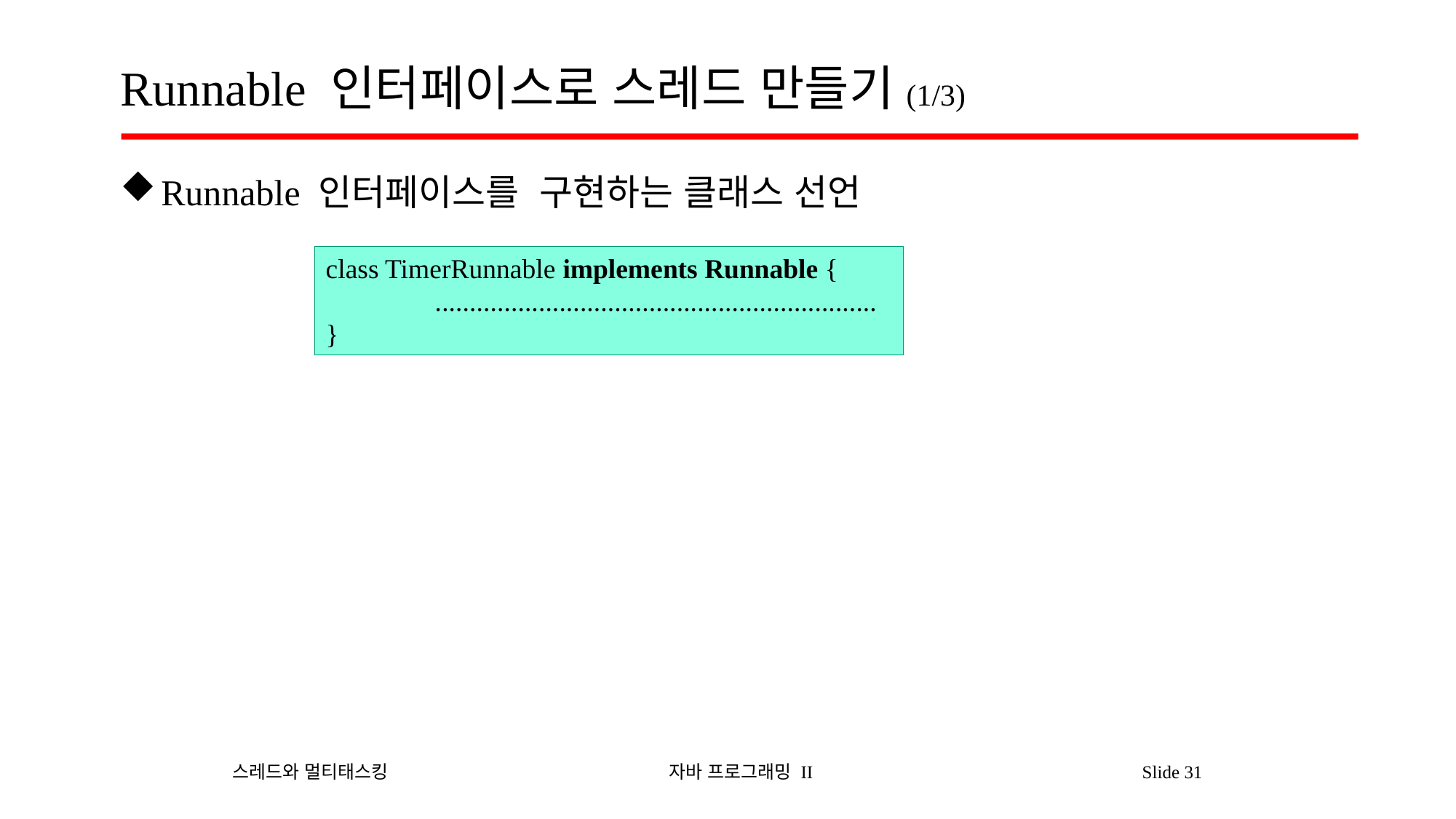

# Runnable 인터페이스로 스레드 만들기(1/3)
Runnable 인터페이스를  구현하는 클래스 선언

class TimerRunnable implements Runnable {
	................................................................
}